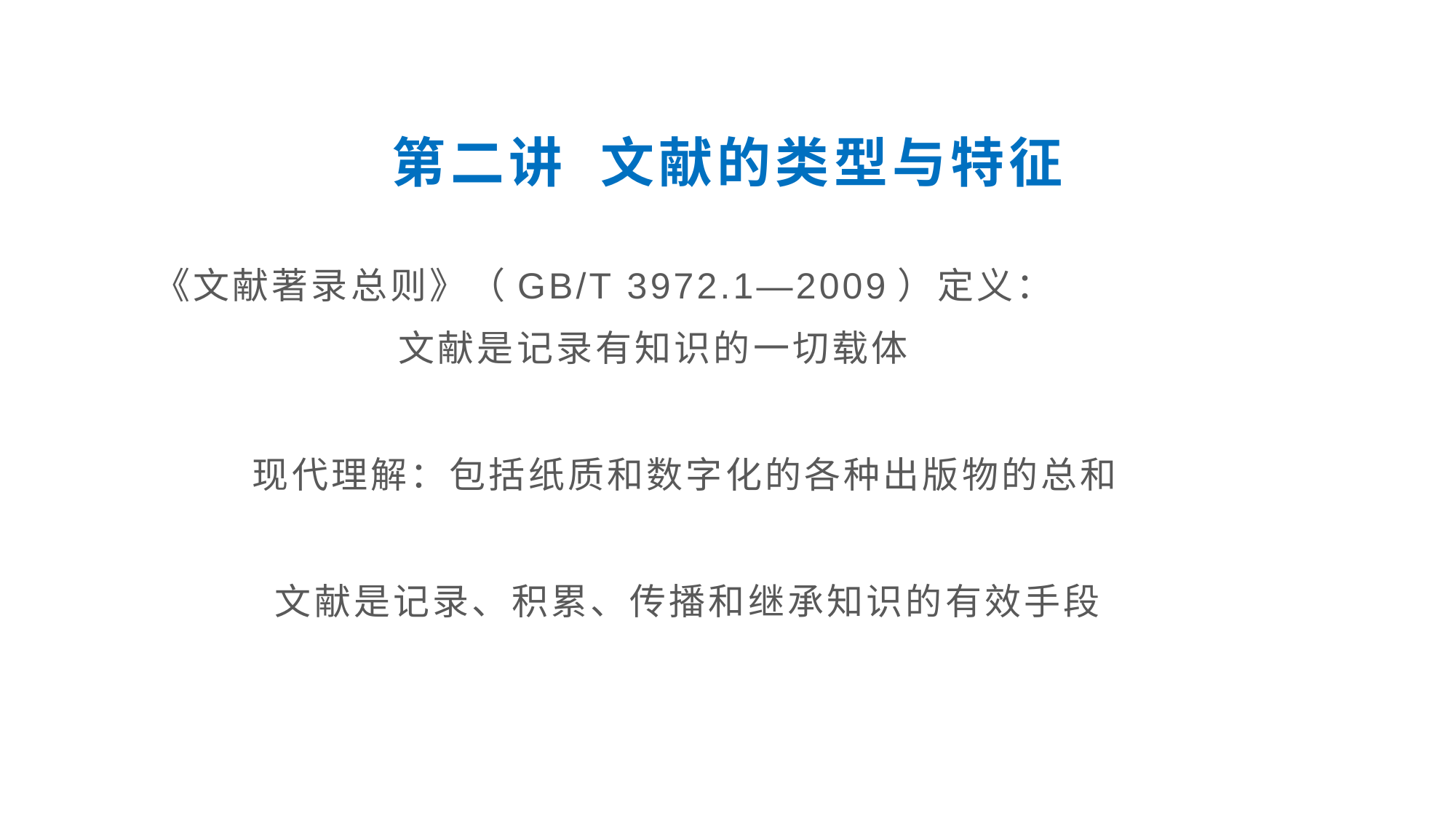

# 第二讲  文献的类型与特征
《文献著录总则》（GB/T 3972.1—2009）定义：
                     文献是记录有知识的一切载体

        现代理解：包括纸质和数字化的各种出版物的总和

          文献是记录、积累、传播和继承知识的有效手段